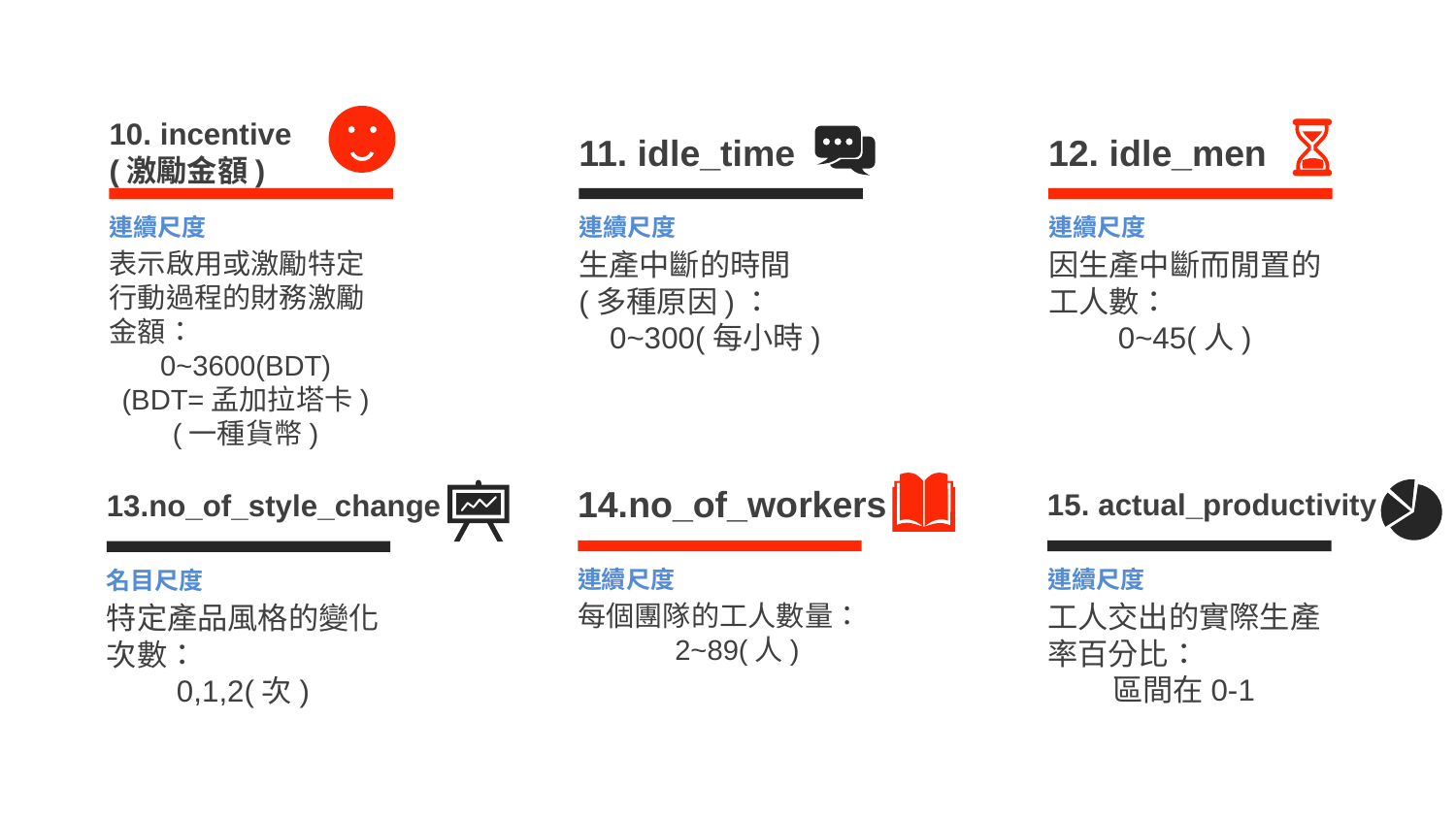

10. incentive
(激勵金額)

連續尺度
表示啟用或激勵特定行動過程的財務激勵金額：
0~3600(BDT)
(BDT=孟加拉塔卡)
(一種貨幣)

11. idle_time

連續尺度
生產中斷的時間
(多種原因)：
0~300(每小時)
12. idle_men

連續尺度
因生產中斷而閒置的工人數：
0~45(人)

14.no_of_workers

連續尺度
每個團隊的工人數量：
2~89(人)

15. actual_productivity

連續尺度
工人交出的實際生產率百分比：
區間在0-1
13.no_of_style_change

名目尺度
特定產品風格的變化次數：
0,1,2(次)